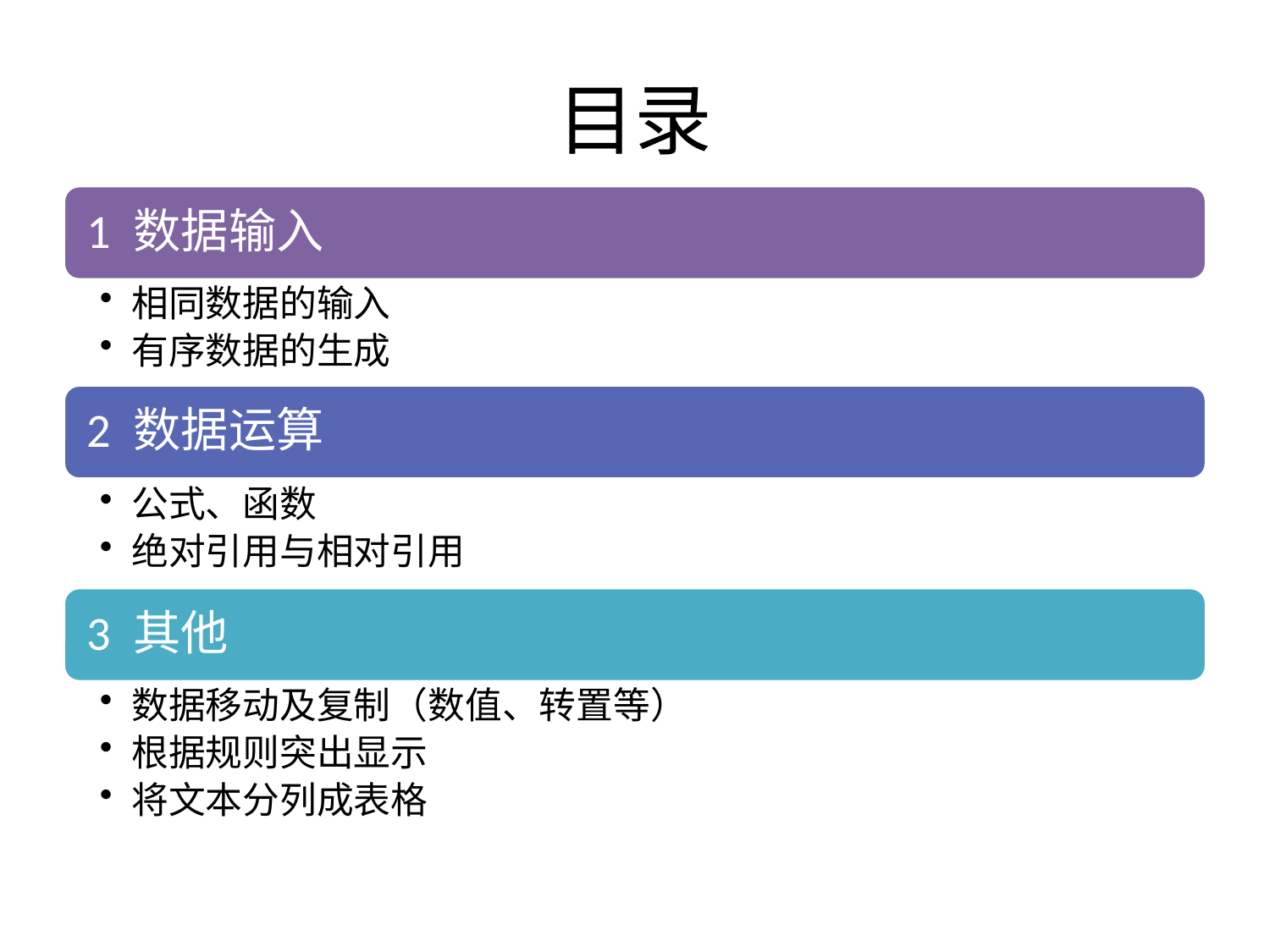

# 目录
1 数据输入
相同数据的输入
有序数据的生成
2 数据运算
公式、函数
绝对引用与相对引用
3 其他
数据移动及复制（数值、转置等）
根据规则突出显示
将文本分列成表格